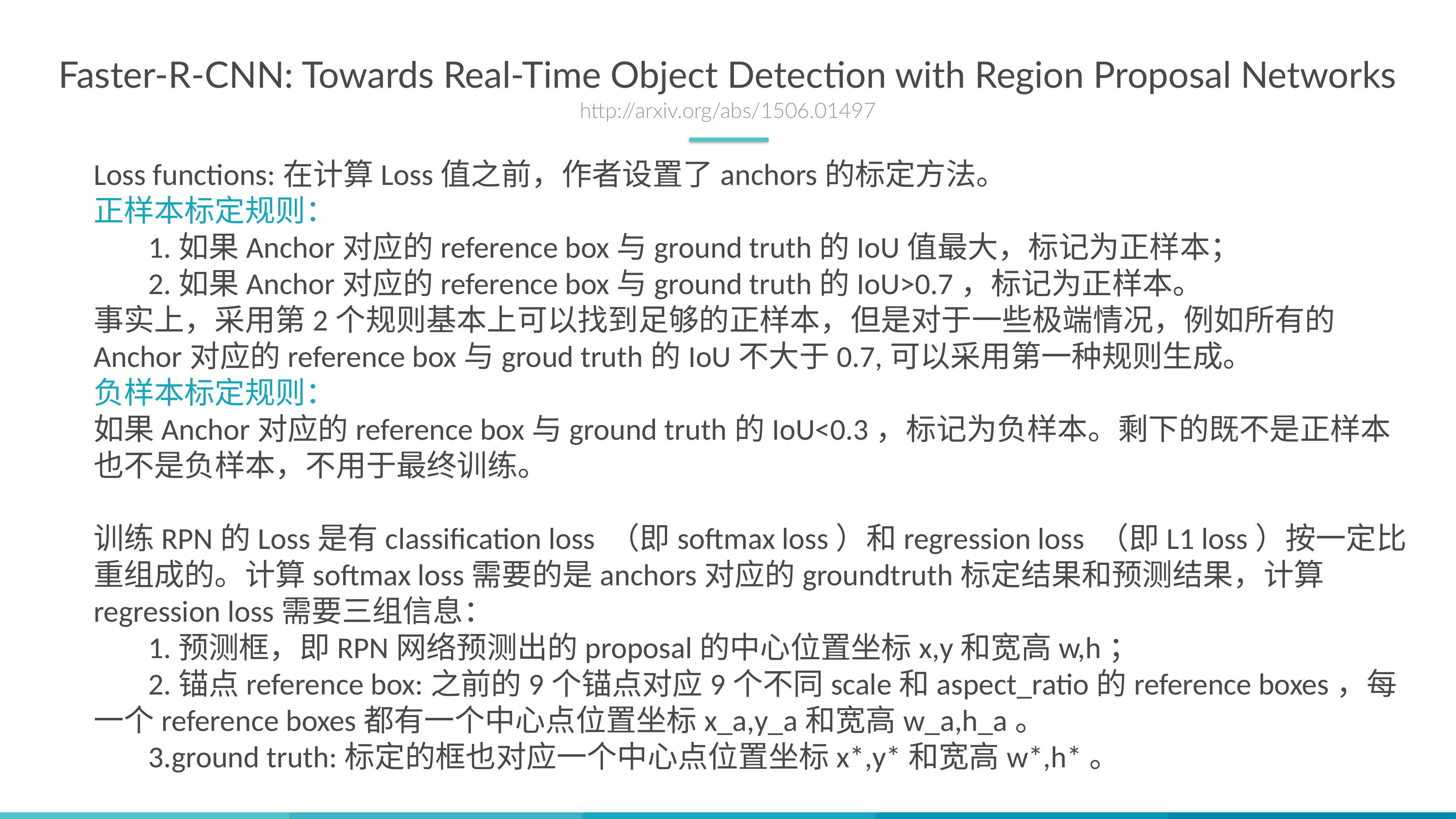

Faster-R-CNN: Towards Real-Time Object Detection with Region Proposal Networks
http://arxiv.org/abs/1506.01497

Loss functions:在计算Loss值之前，作者设置了anchors的标定方法。
正样本标定规则：
	1.如果Anchor对应的reference box与ground truth的IoU值最大，标记为正样本；
	2.如果Anchor对应的reference box与ground truth的IoU>0.7，标记为正样本。
事实上，采用第2个规则基本上可以找到足够的正样本，但是对于一些极端情况，例如所有的Anchor对应的reference box与groud truth的IoU不大于0.7,可以采用第一种规则生成。
负样本标定规则：
如果Anchor对应的reference box与ground truth的IoU<0.3，标记为负样本。剩下的既不是正样本也不是负样本，不用于最终训练。

训练RPN的Loss是有classification loss （即softmax loss）和regression loss （即L1 loss）按一定比重组成的。计算softmax loss需要的是anchors对应的groundtruth标定结果和预测结果，计算regression loss需要三组信息：
	1.预测框，即RPN网络预测出的proposal的中心位置坐标x,y和宽高w,h；
	2.锚点reference box:之前的9个锚点对应9个不同scale和aspect_ratio的reference boxes，每一个reference boxes都有一个中心点位置坐标x_a,y_a和宽高w_a,h_a。
	3.ground truth:标定的框也对应一个中心点位置坐标x*,y*和宽高w*,h*。